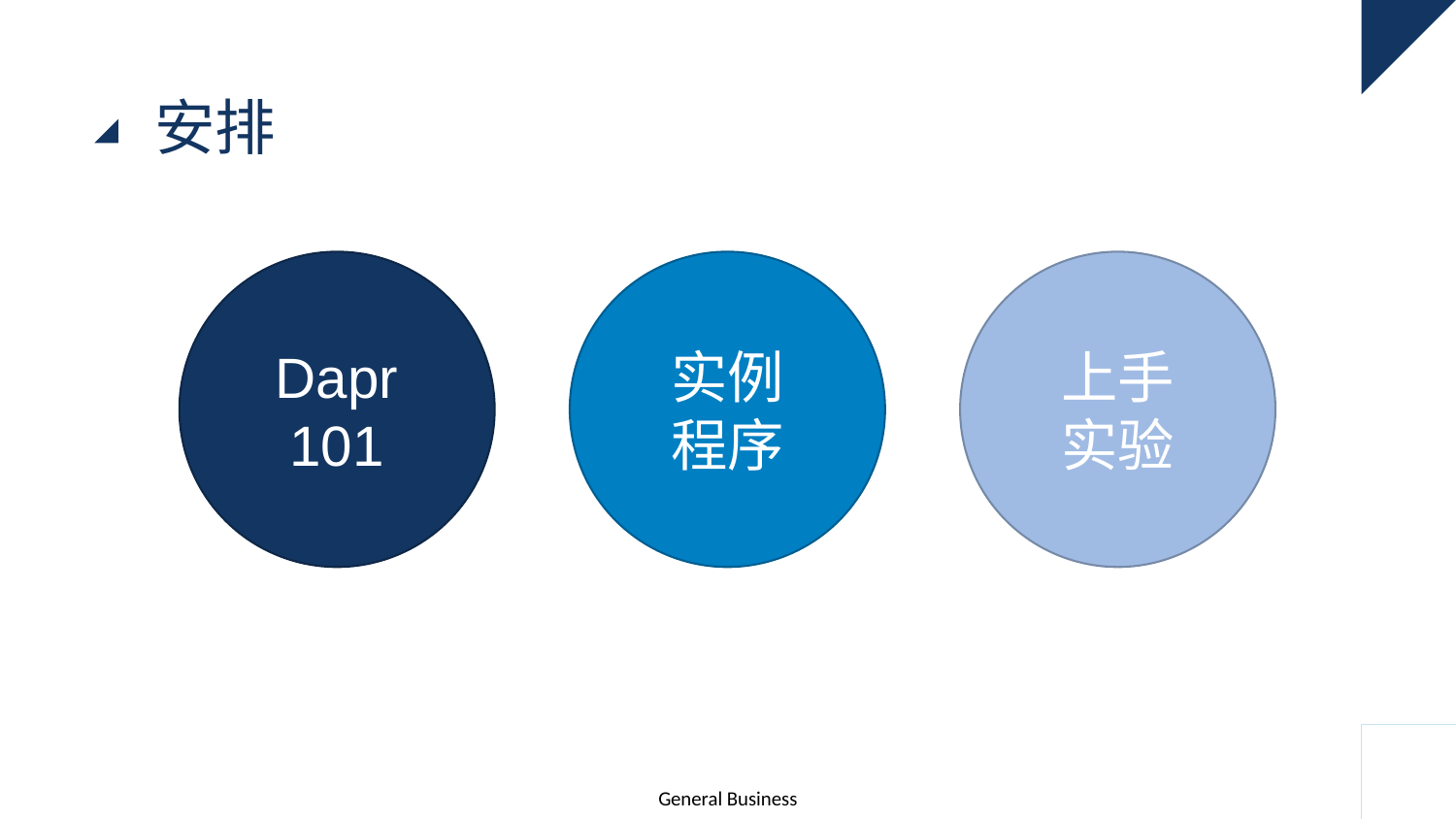

# 安排
Dapr 101
实例
程序
上手
实验